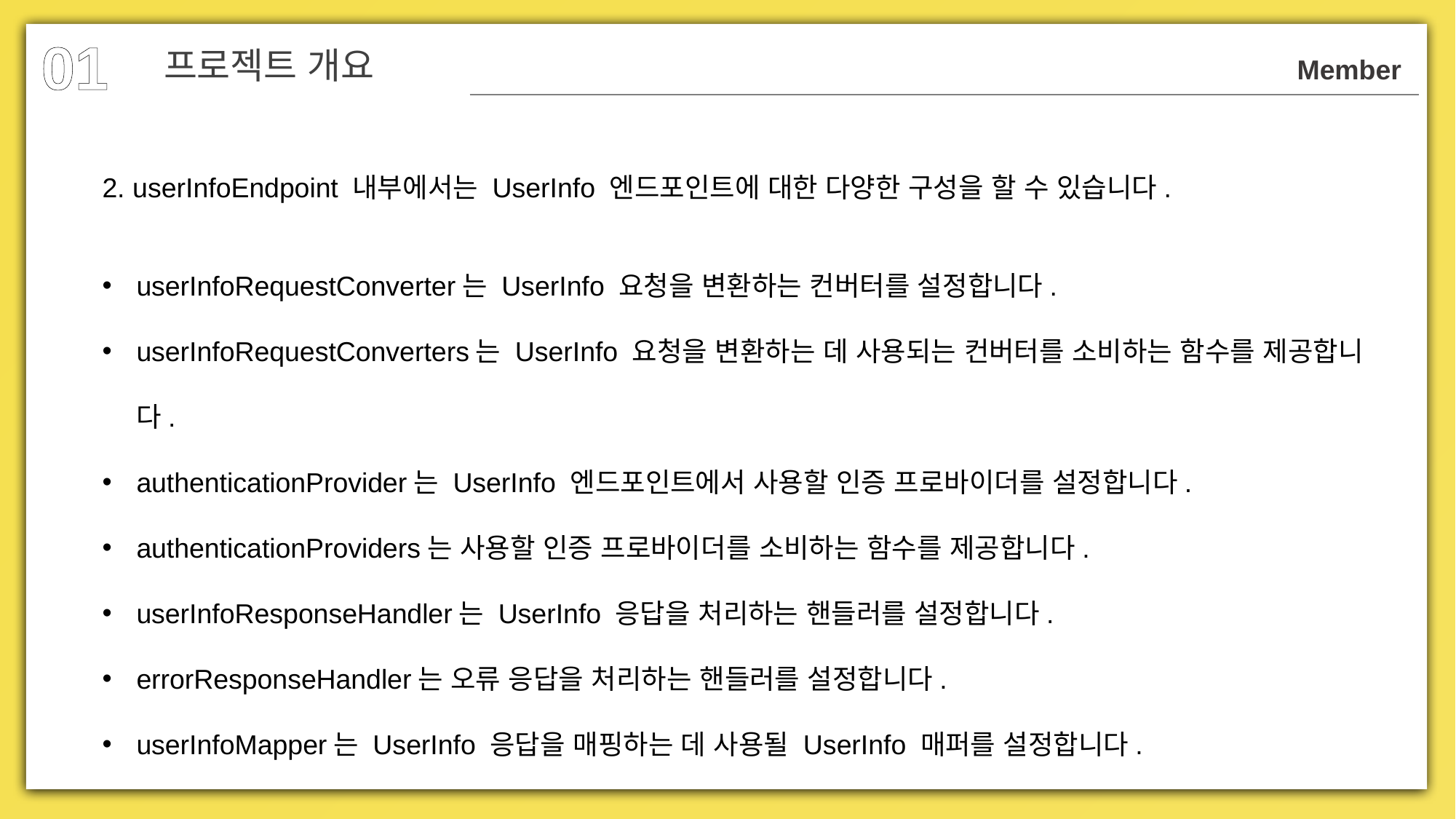

01

프로젝트 개요
Member
2. userInfoEndpoint 내부에서는 UserInfo 엔드포인트에 대한 다양한 구성을 할 수 있습니다.

userInfoRequestConverter는 UserInfo 요청을 변환하는 컨버터를 설정합니다.
userInfoRequestConverters는 UserInfo 요청을 변환하는 데 사용되는 컨버터를 소비하는 함수를 제공합니다.
authenticationProvider는 UserInfo 엔드포인트에서 사용할 인증 프로바이더를 설정합니다.
authenticationProviders는 사용할 인증 프로바이더를 소비하는 함수를 제공합니다.
userInfoResponseHandler는 UserInfo 응답을 처리하는 핸들러를 설정합니다.
errorResponseHandler는 오류 응답을 처리하는 핸들러를 설정합니다.
userInfoMapper는 UserInfo 응답을 매핑하는 데 사용될 UserInfo 매퍼를 설정합니다.